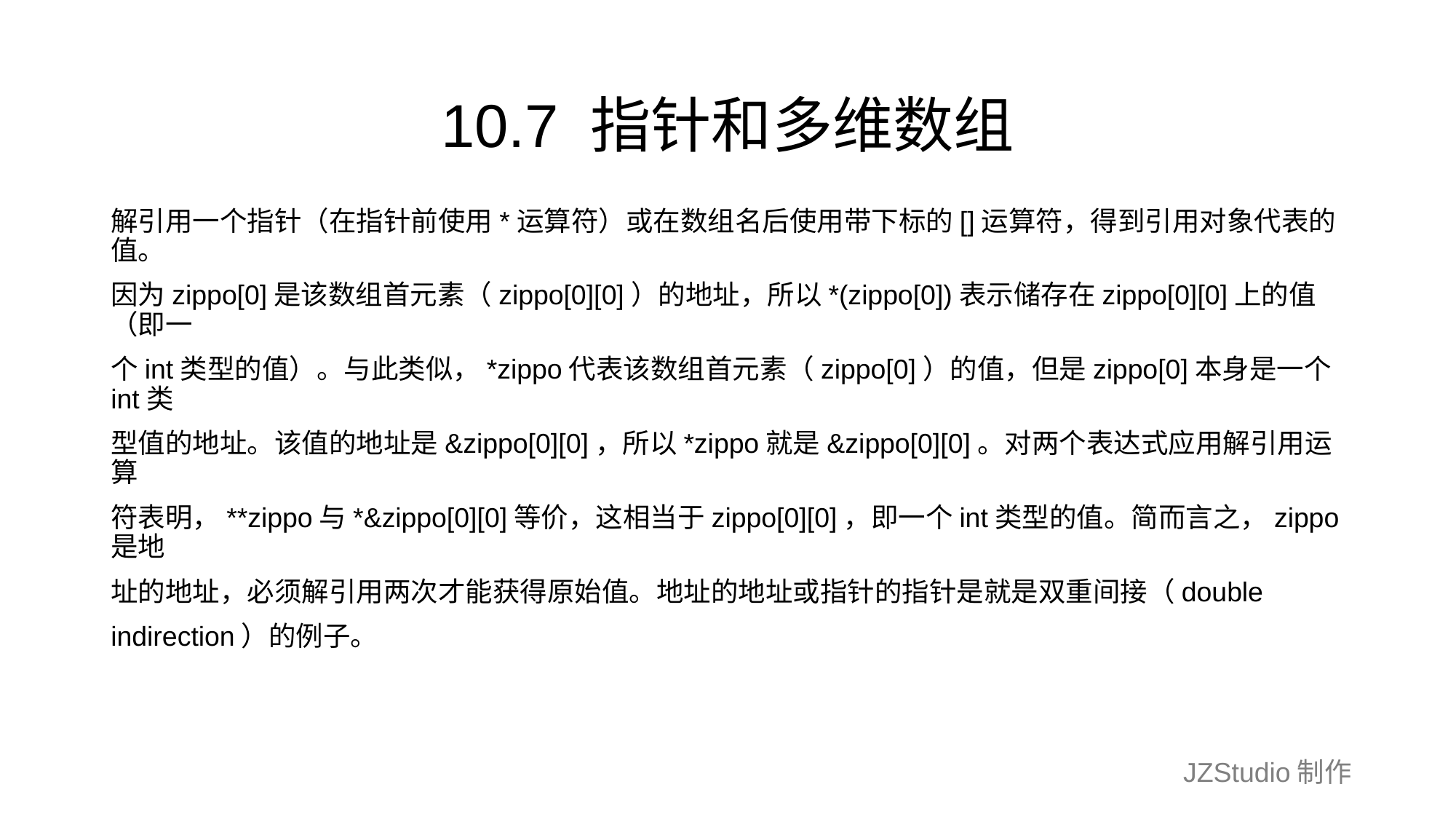

# 10.7 指针和多维数组
解引用一个指针（在指针前使用*运算符）或在数组名后使用带下标的[]运算符，得到引用对象代表的值。
因为zippo[0]是该数组首元素（zippo[0][0]）的地址，所以*(zippo[0])表示储存在zippo[0][0]上的值（即一
个int类型的值）。与此类似，*zippo代表该数组首元素（zippo[0]）的值，但是zippo[0]本身是一个int类
型值的地址。该值的地址是&zippo[0][0]，所以*zippo就是&zippo[0][0]。对两个表达式应用解引用运算
符表明，**zippo与*&zippo[0][0]等价，这相当于zippo[0][0]，即一个int类型的值。简而言之，zippo是地
址的地址，必须解引用两次才能获得原始值。地址的地址或指针的指针是就是双重间接（double
indirection）的例子。